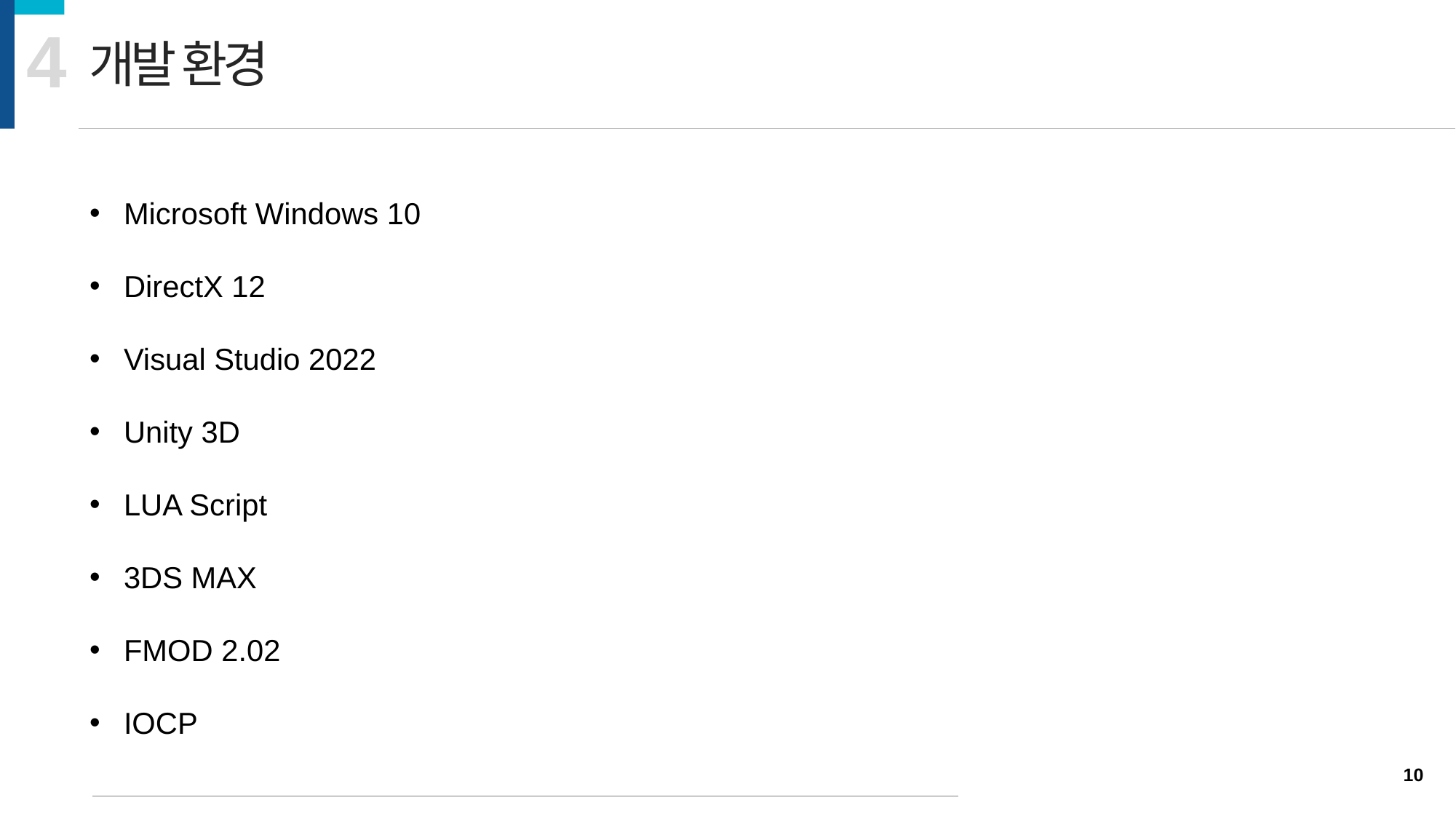

4
개발 환경
Microsoft Windows 10

DirectX 12

Visual Studio 2022

Unity 3D

LUA Script

3DS MAX

FMOD 2.02

IOCP
10